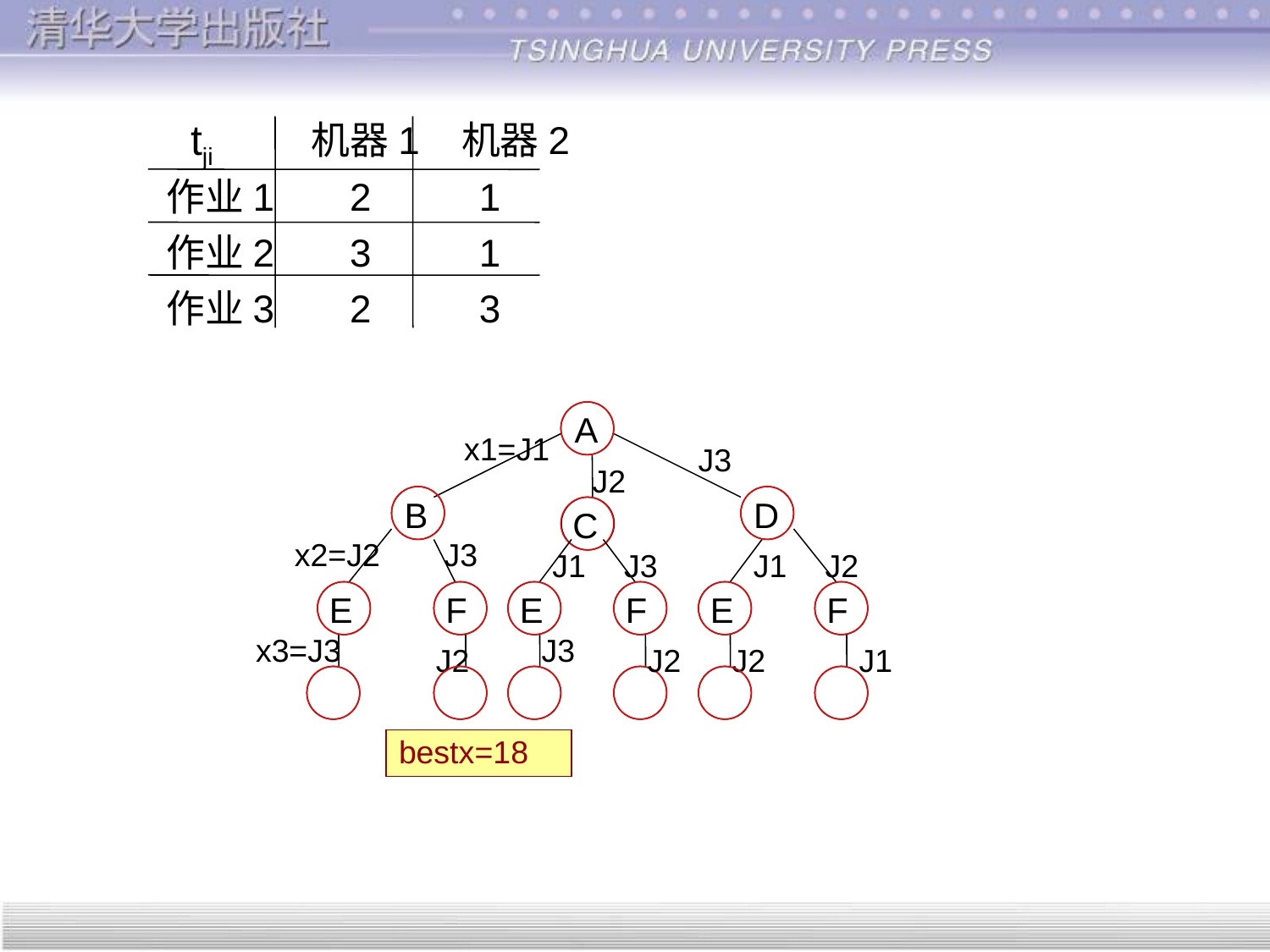

机器1   机器2
  作业1       2          1
  作业2       3          1
  作业3       2          3
tji

A

x1=J1

J3
J2

B

D

C

x2=J2

J3

J1

J3

J1
J2

E

F

E

F

E

F

x3=J3
J3

J2

J2

J2

J1

bestx=18